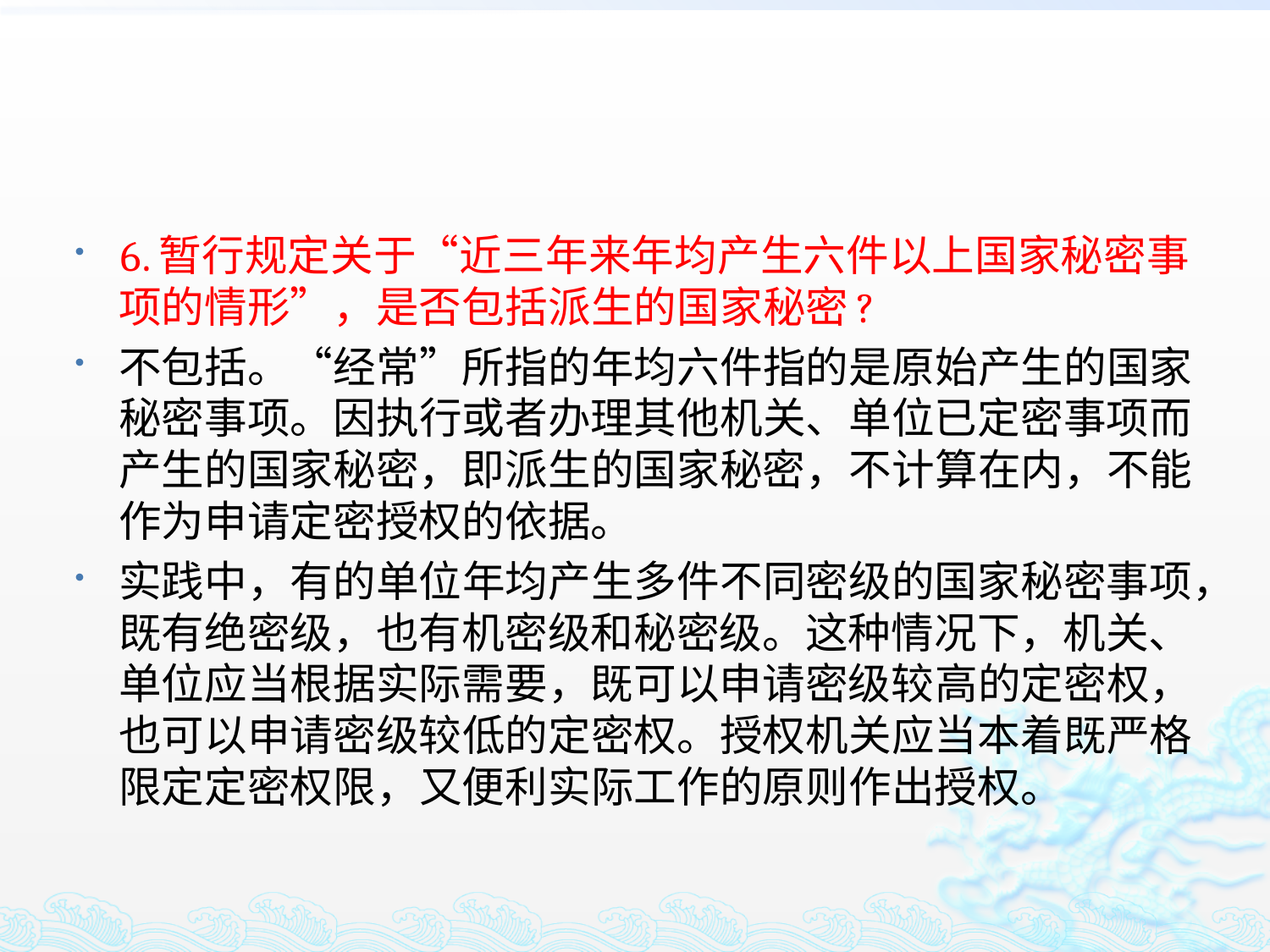

#
6.暂行规定关于“近三年来年均产生六件以上国家秘密事项的情形”，是否包括派生的国家秘密?
不包括。“经常”所指的年均六件指的是原始产生的国家秘密事项。因执行或者办理其他机关、单位已定密事项而产生的国家秘密，即派生的国家秘密，不计算在内，不能作为申请定密授权的依据。
实践中，有的单位年均产生多件不同密级的国家秘密事项，既有绝密级，也有机密级和秘密级。这种情况下，机关、单位应当根据实际需要，既可以申请密级较高的定密权，也可以申请密级较低的定密权。授权机关应当本着既严格限定定密权限，又便利实际工作的原则作出授权。